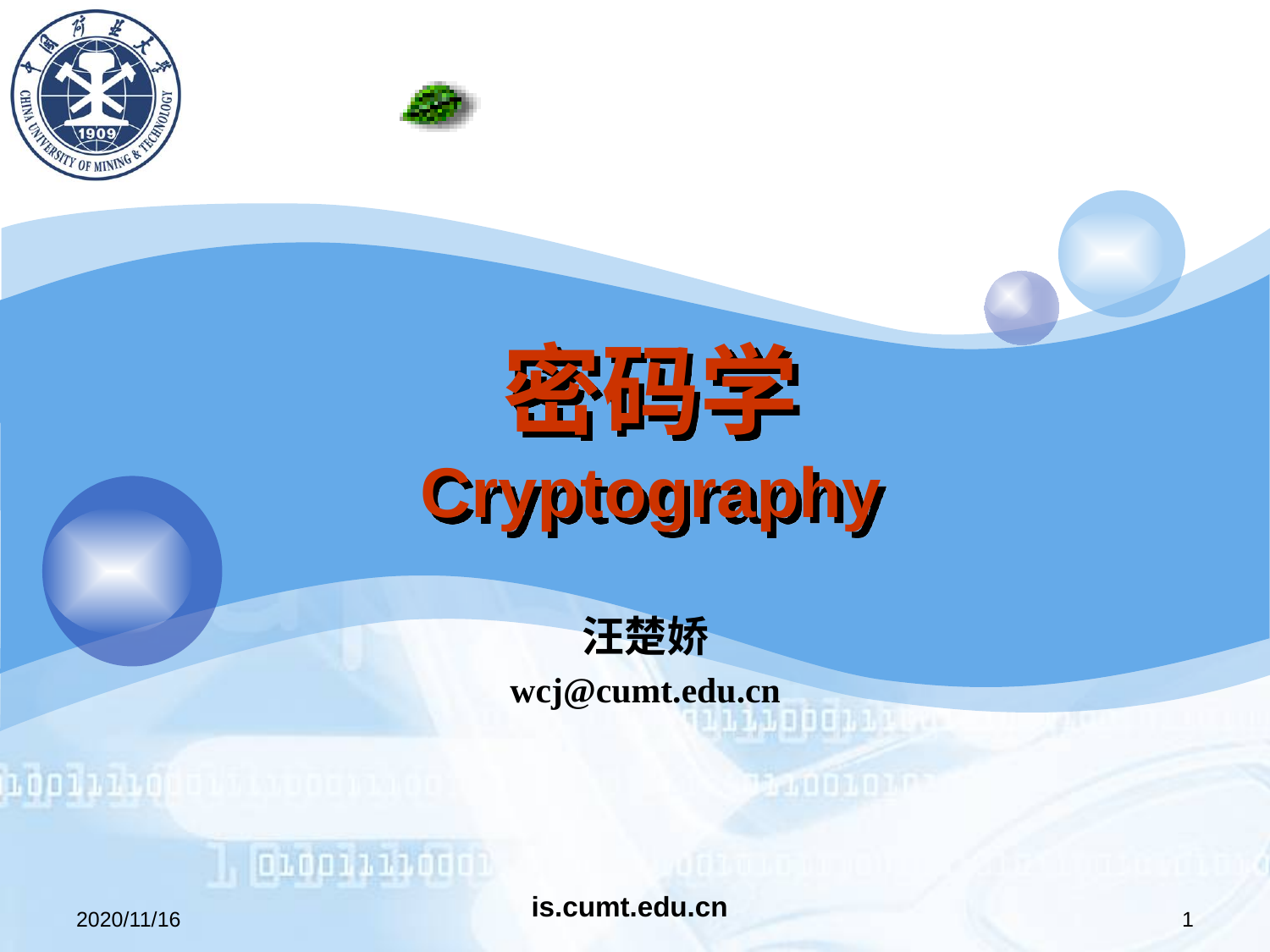

# 密码学 Cryptography
汪楚娇
wcj@cumt.edu.cn
is.cumt.edu.cn
2020/11/16
1